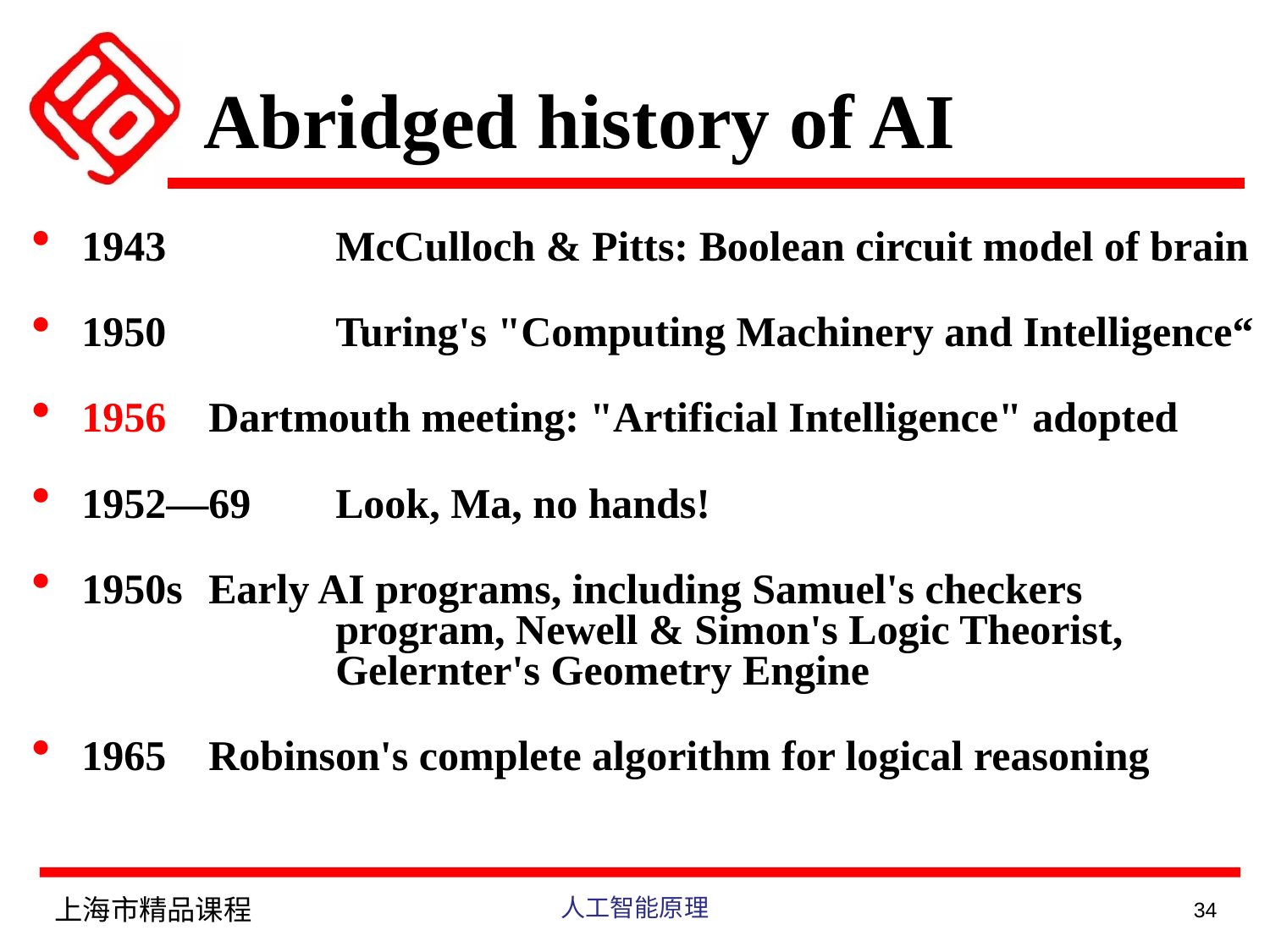

# Abridged history of AI
1943     	McCulloch & Pitts: Boolean circuit model of brain

1950     	Turing's "Computing Machinery and Intelligence“

1956	Dartmouth meeting: "Artificial Intelligence" adopted

1952—69	Look, Ma, no hands!

1950s	Early AI programs, including Samuel's checkers
		program, Newell & Simon's Logic Theorist,
		Gelernter's Geometry Engine

1965	Robinson's complete algorithm for logical reasoning
上海市精品课程
人工智能原理
34